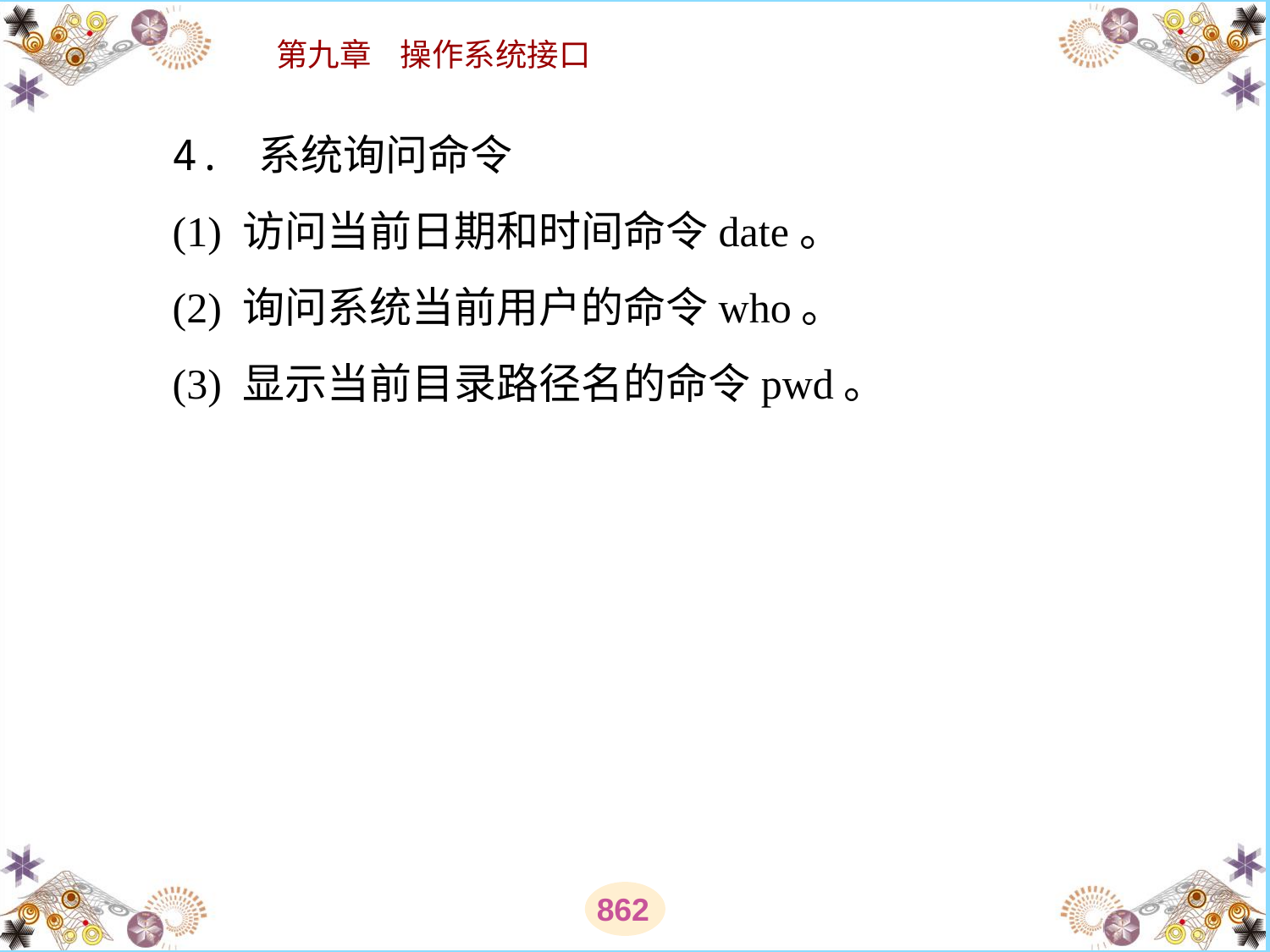

# 4. 系统询问命令 　　(1) 访问当前日期和时间命令date。 　　(2) 询问系统当前用户的命令who。 　　(3) 显示当前目录路径名的命令pwd。